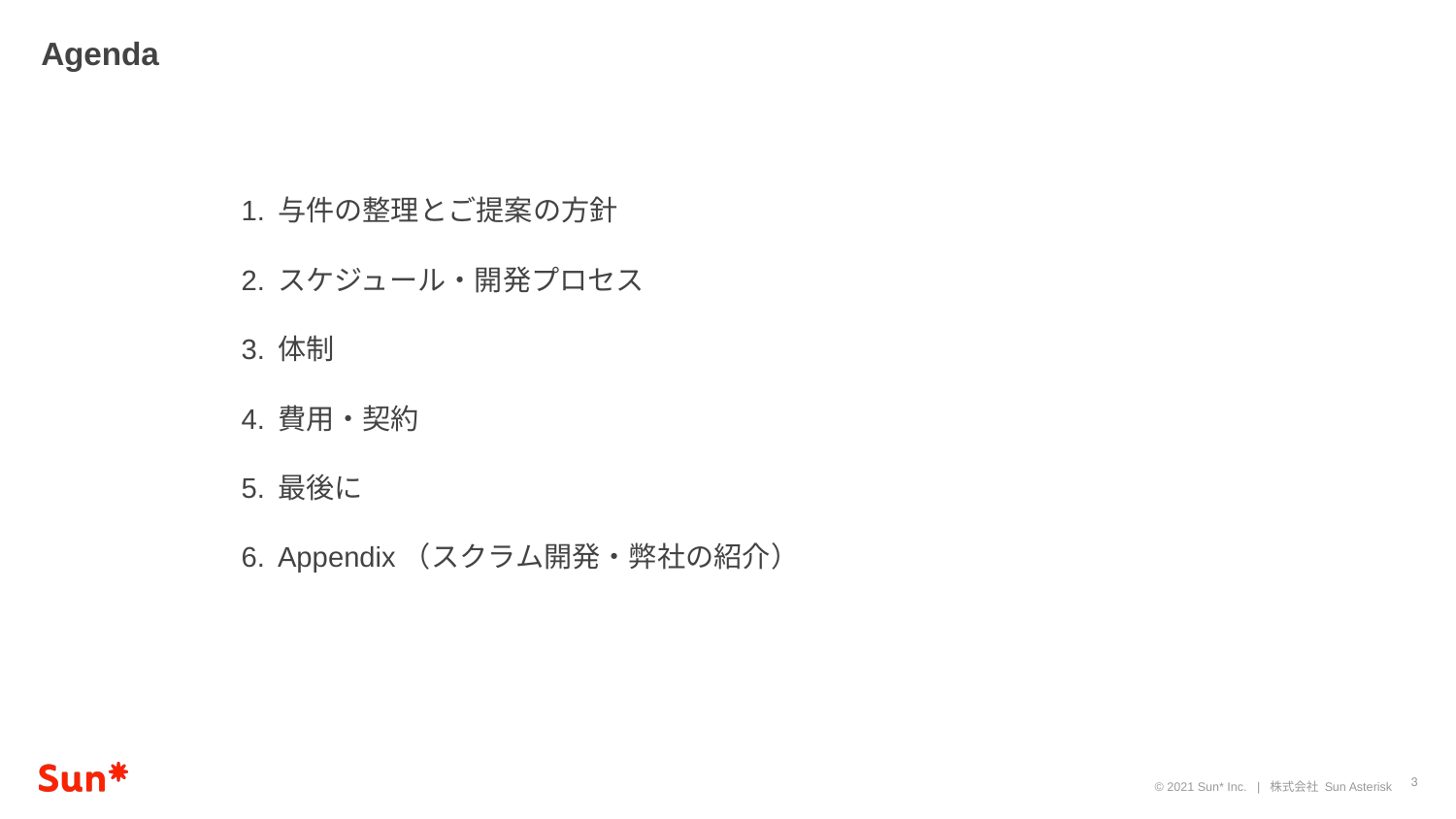

Agenda
与件の整理とご提案の方針
スケジュール・開発プロセス
体制
費用・契約
最後に
Appendix（スクラム開発・弊社の紹介）